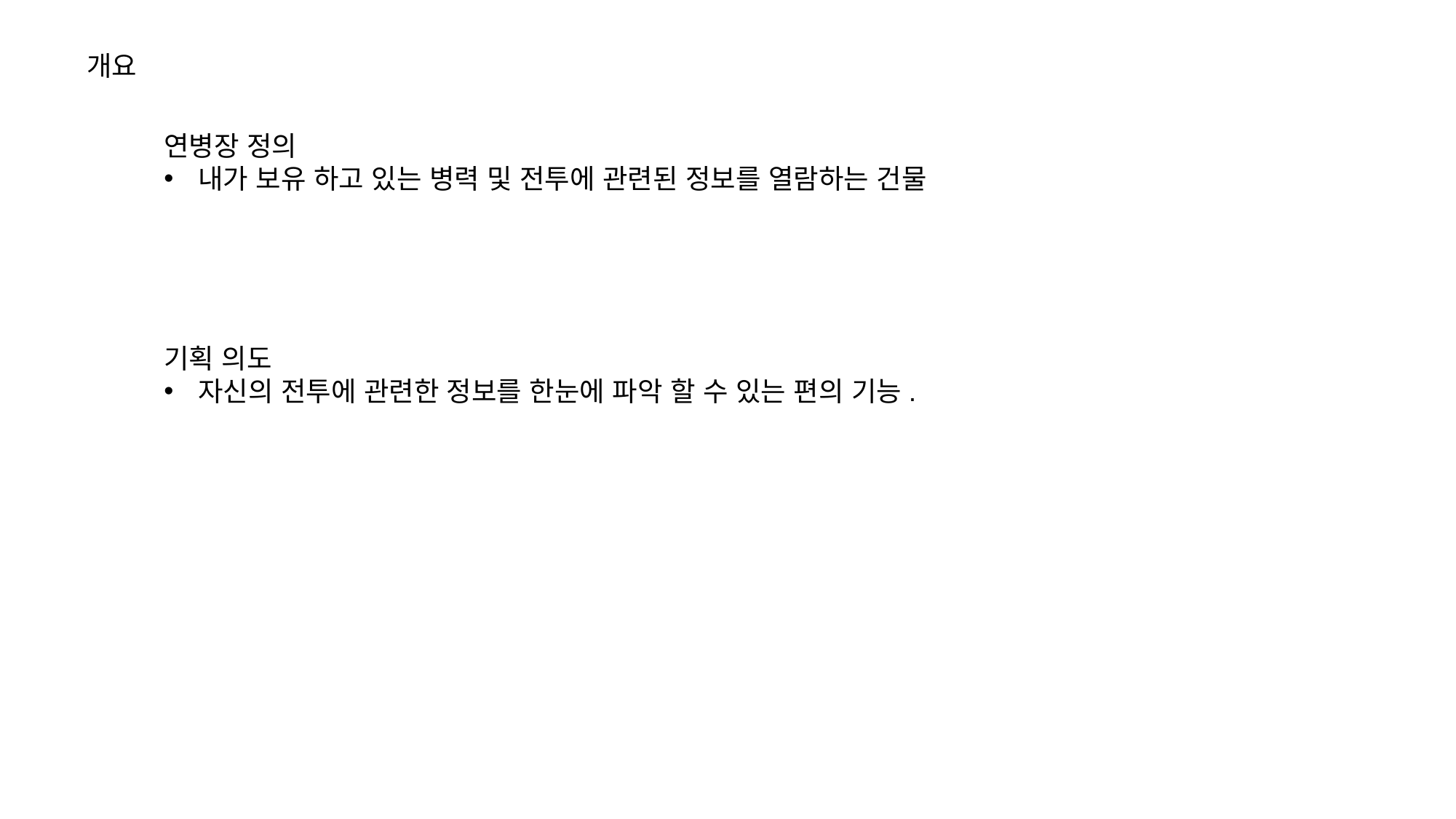

개요
연병장 정의
내가 보유 하고 있는 병력 및 전투에 관련된 정보를 열람하는 건물
기획 의도
자신의 전투에 관련한 정보를 한눈에 파악 할 수 있는 편의 기능.